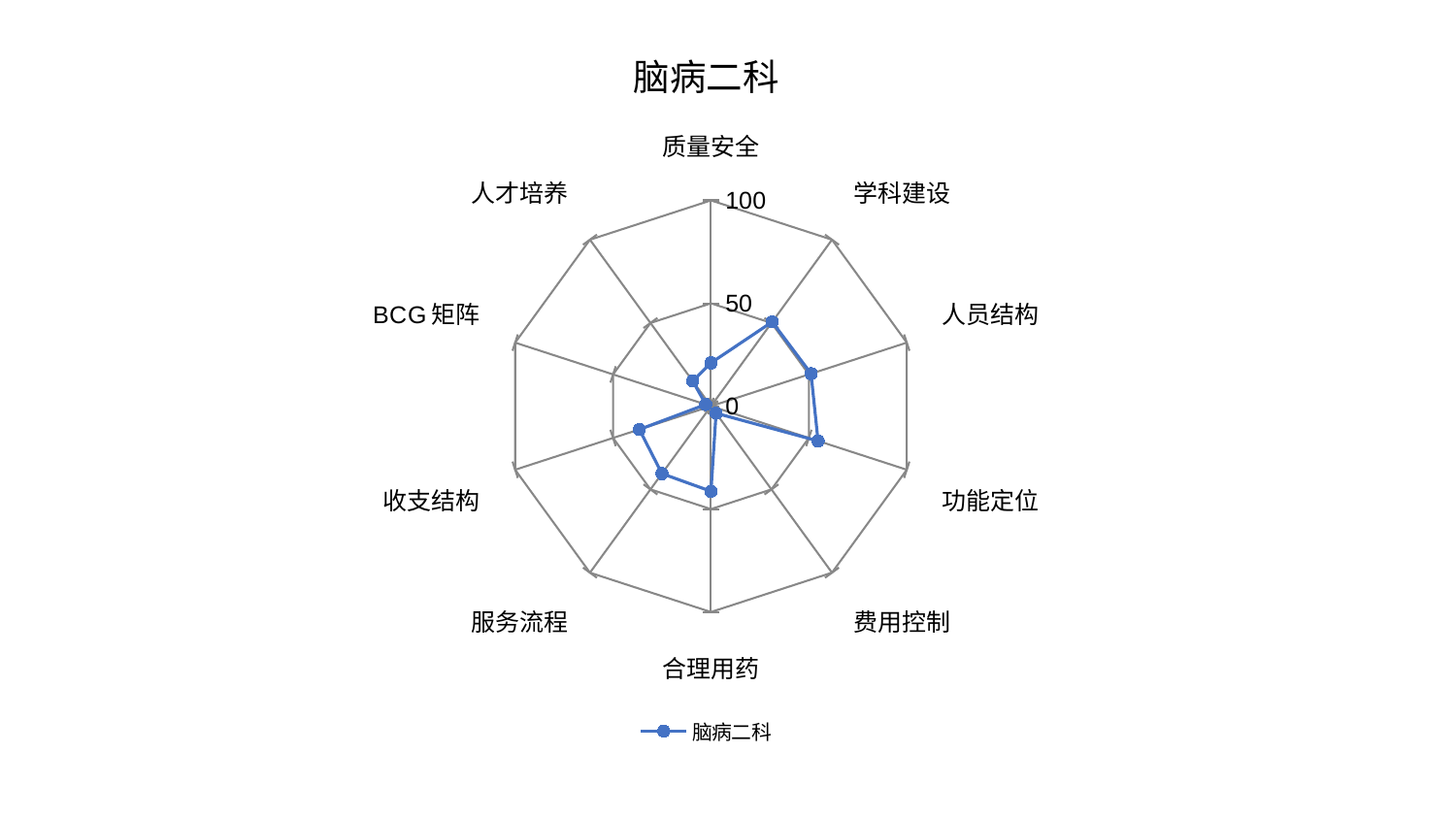

### Chart: 脑病二科

| Category | 脑病二科 |
|---|---|
| 质量安全 | 21.039120044169604 |
| 学科建设 | 50.62253862407367 |
| 人员结构 | 51.138339384940444 |
| 功能定位 | 54.70253633957577 |
| 费用控制 | 4.245638191504858 |
| 合理用药 | 41.35485512627886 |
| 服务流程 | 40.52048920868518 |
| 收支结构 | 36.58140554929077 |
| BCG矩阵 | 2.6540566748872876 |
| 人才培养 | 15.133626066517536 |
139